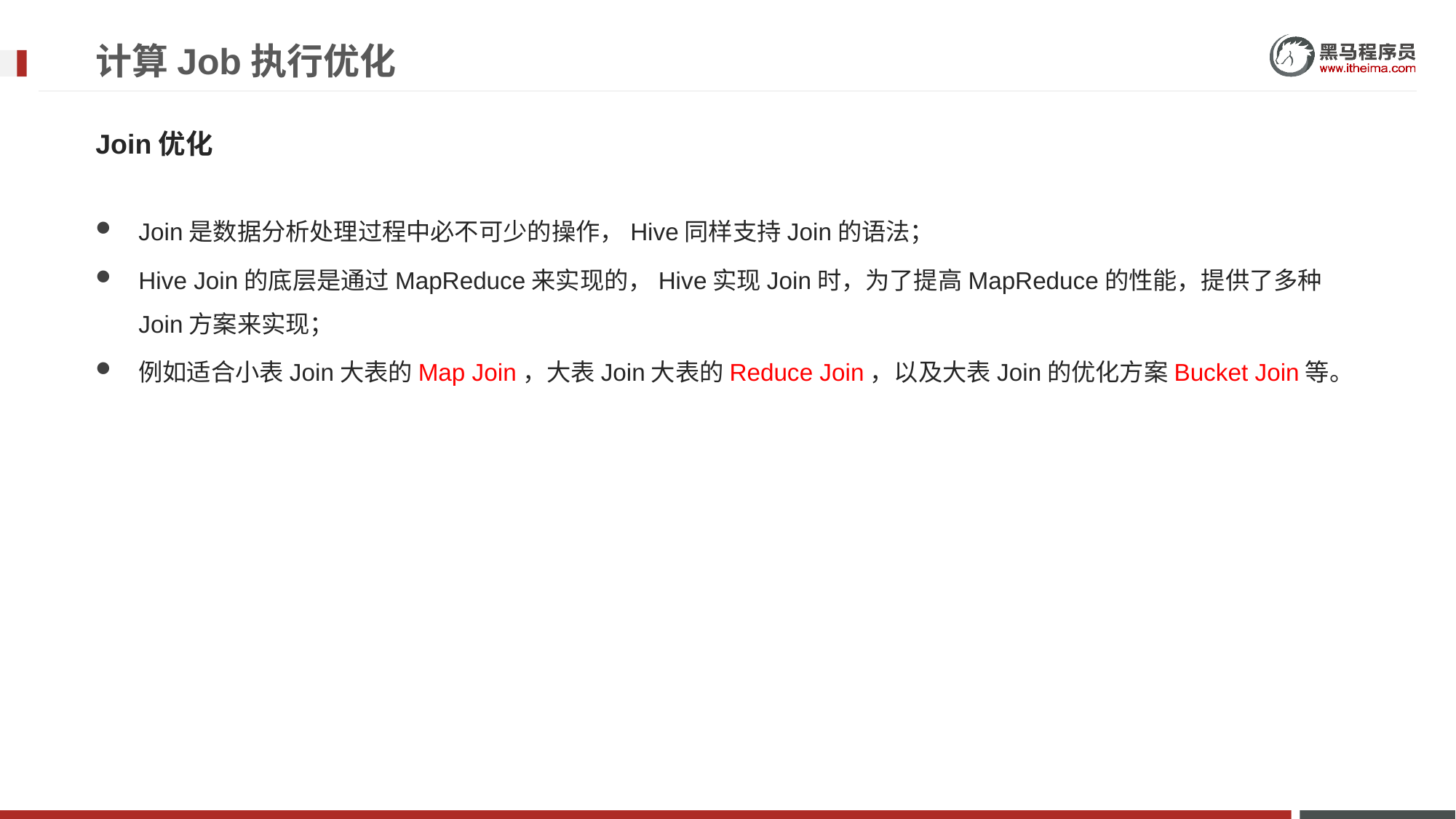

# 计算Job执行优化
Join优化
Join是数据分析处理过程中必不可少的操作，Hive同样支持Join的语法；
Hive Join的底层是通过MapReduce来实现的，Hive实现Join时，为了提高MapReduce的性能，提供了多种Join方案来实现；
例如适合小表Join大表的Map Join，大表Join大表的Reduce Join，以及大表Join的优化方案Bucket Join等。